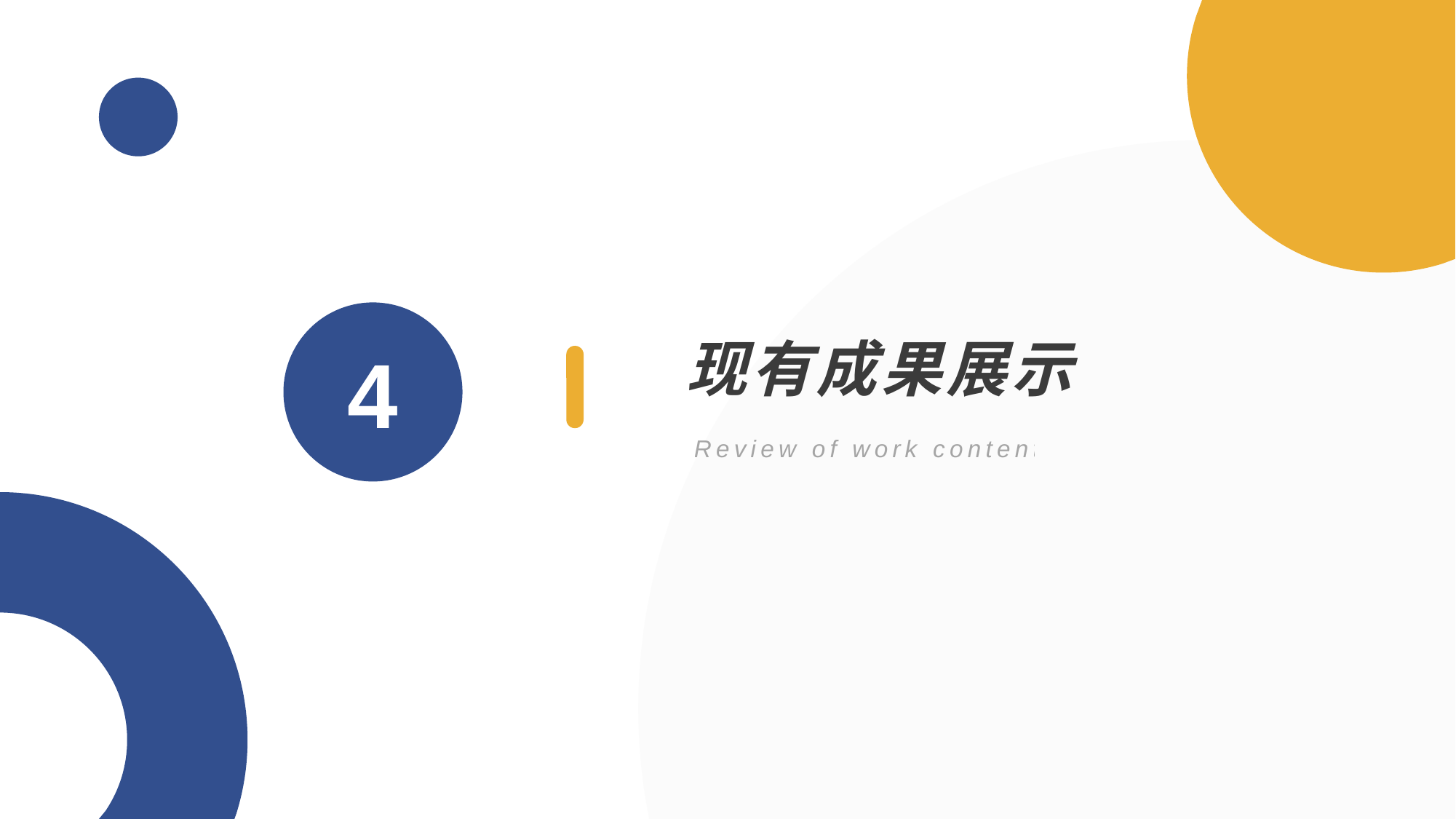

4
现有成果展示

Review of work contents details